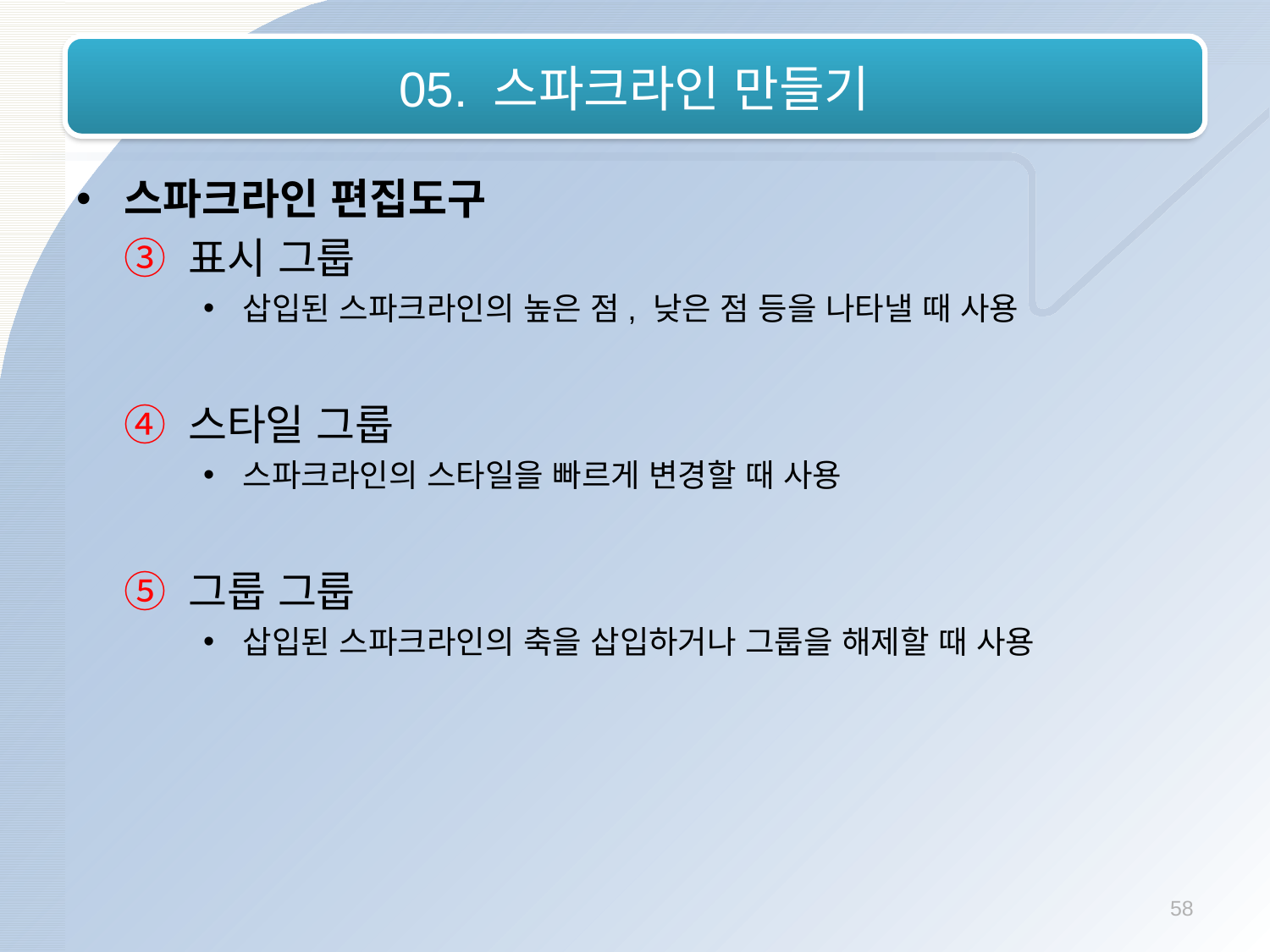

# 05. 스파크라인 만들기
스파크라인 편집도구
    ③ 표시 그룹
삽입된 스파크라인의 높은 점, 낮은 점 등을 나타낼 때 사용

    ④ 스타일 그룹
스파크라인의 스타일을 빠르게 변경할 때 사용

    ⑤ 그룹 그룹
삽입된 스파크라인의 축을 삽입하거나 그룹을 해제할 때 사용
58